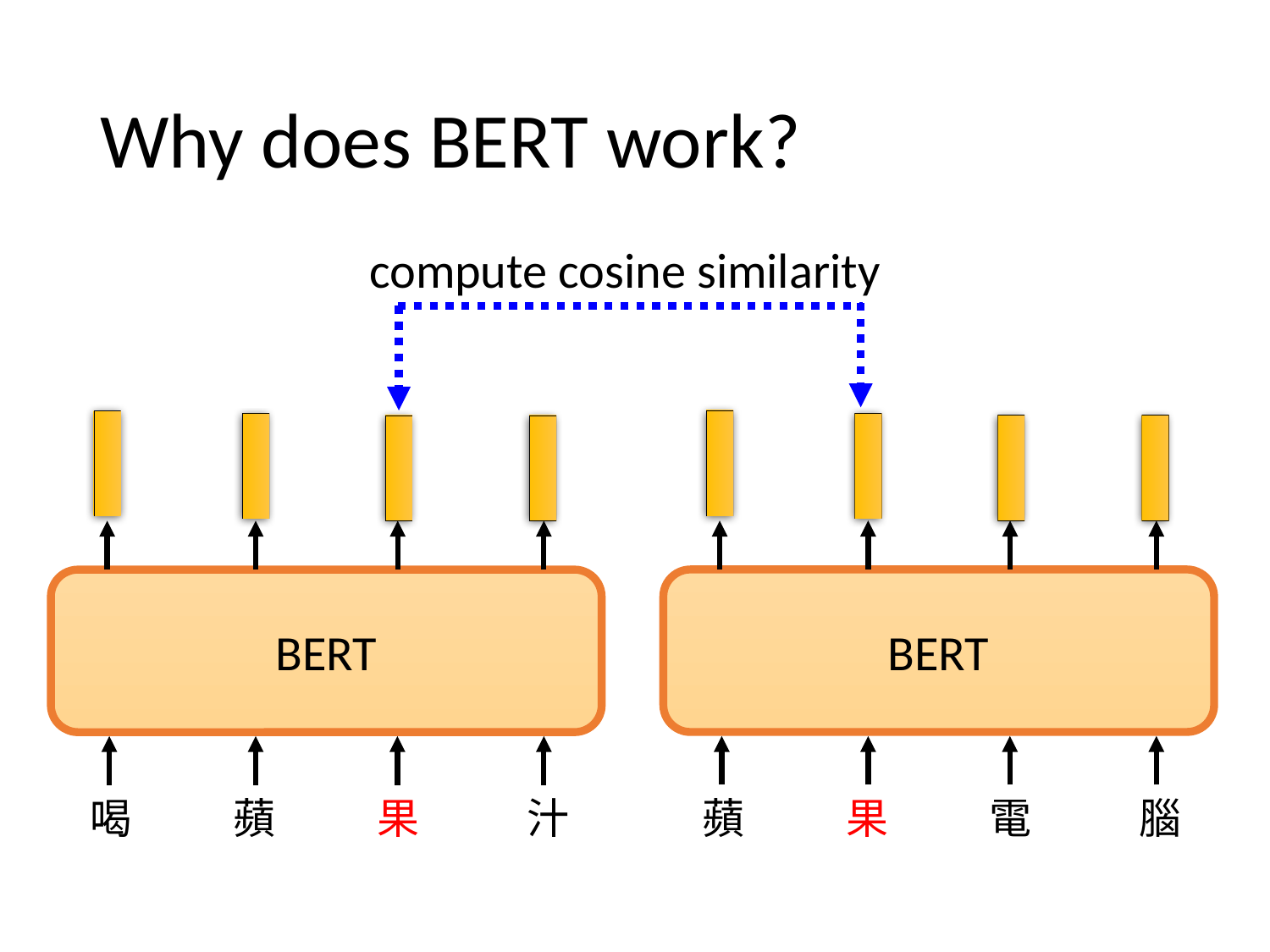

# Why does BERT work?
compute cosine similarity

BERT
BERT
蘋
果
電
腦
喝
蘋
果
汁